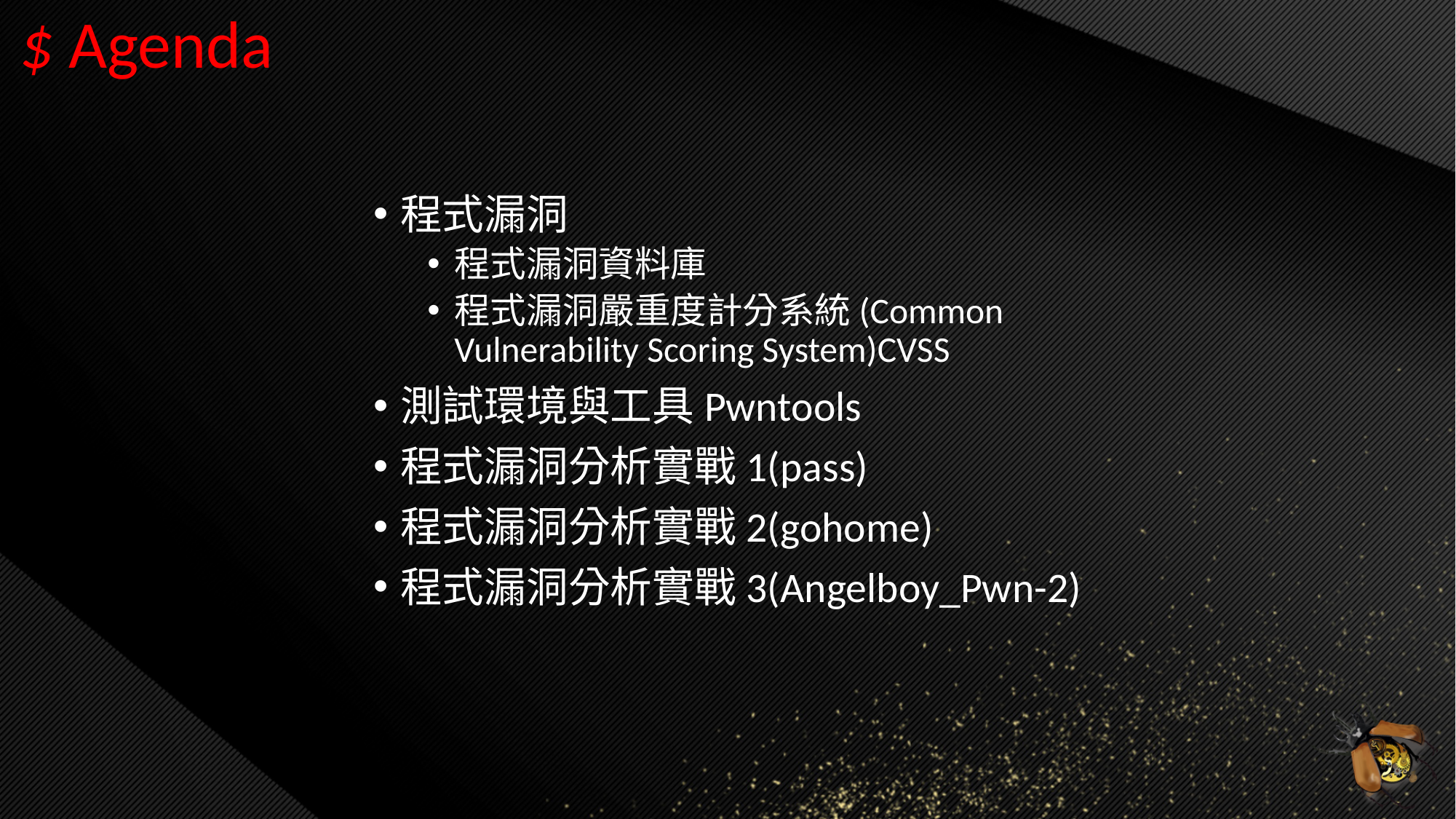

# $ Agenda
程式漏洞
程式漏洞資料庫
程式漏洞嚴重度計分系統(Common Vulnerability Scoring System)CVSS
測試環境與工具Pwntools
程式漏洞分析實戰1(pass)
程式漏洞分析實戰2(gohome)
程式漏洞分析實戰3(Angelboy_Pwn-2)